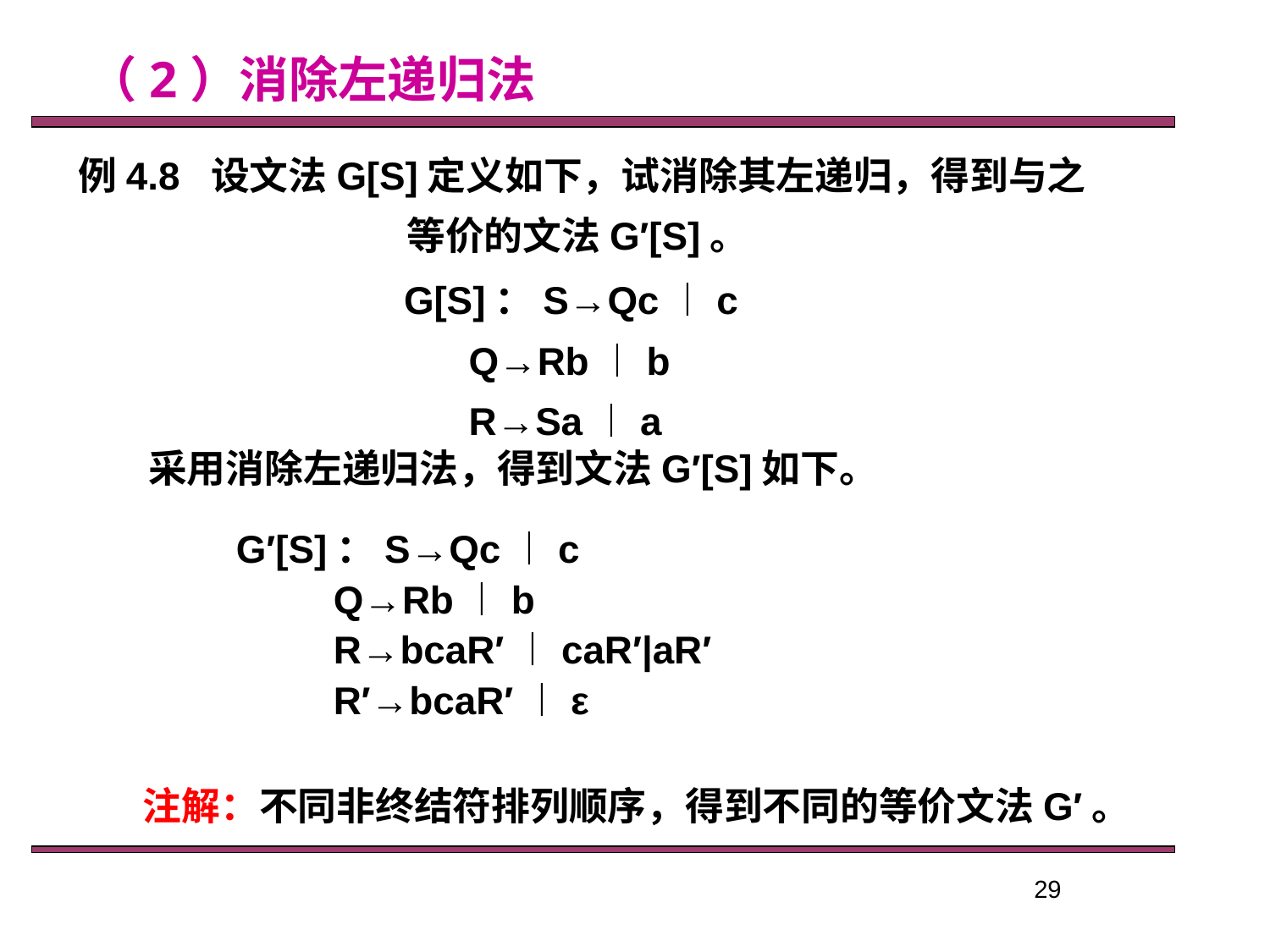

（2）消除左递归法
例4.8  设文法G[S]定义如下，试消除其左递归，得到与之等价的文法G′[S]。
G[S]：S→Qc︱c
      Q→Rb︱b
      R→Sa︱a
采用消除左递归法，得到文法G′[S]如下。
       G′[S]：S→Qc︱c
                Q→Rb︱b
                R→bcaR′︱caR′|aR′
                R′→bcaR′︱ε
注解：不同非终结符排列顺序，得到不同的等价文法G′。
29